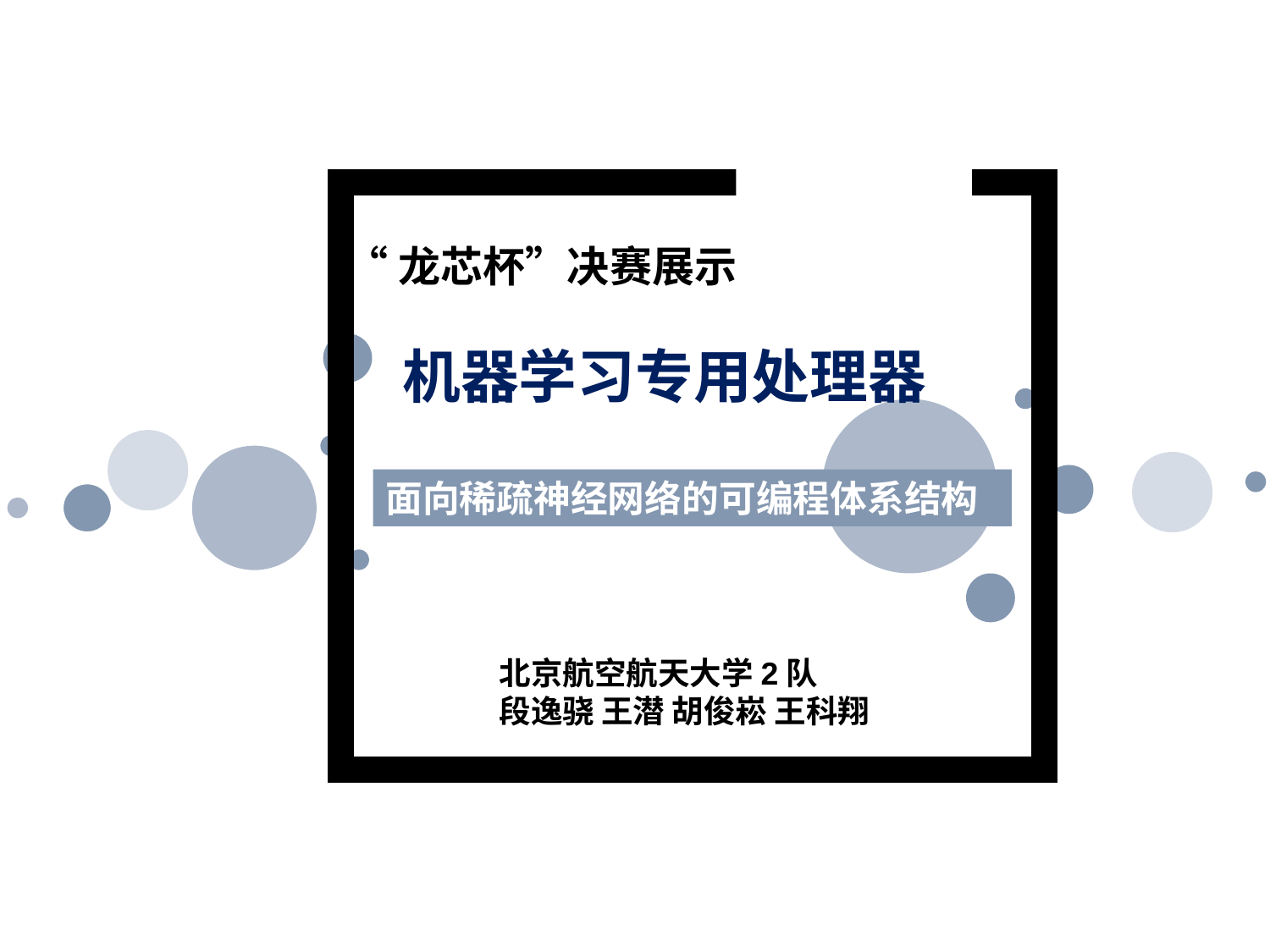

“龙芯杯”决赛展示

机器学习专用处理器

面向稀疏神经网络的可编程体系结构

北京航空航天大学2队
段逸骁 王潜 胡俊崧 王科翔